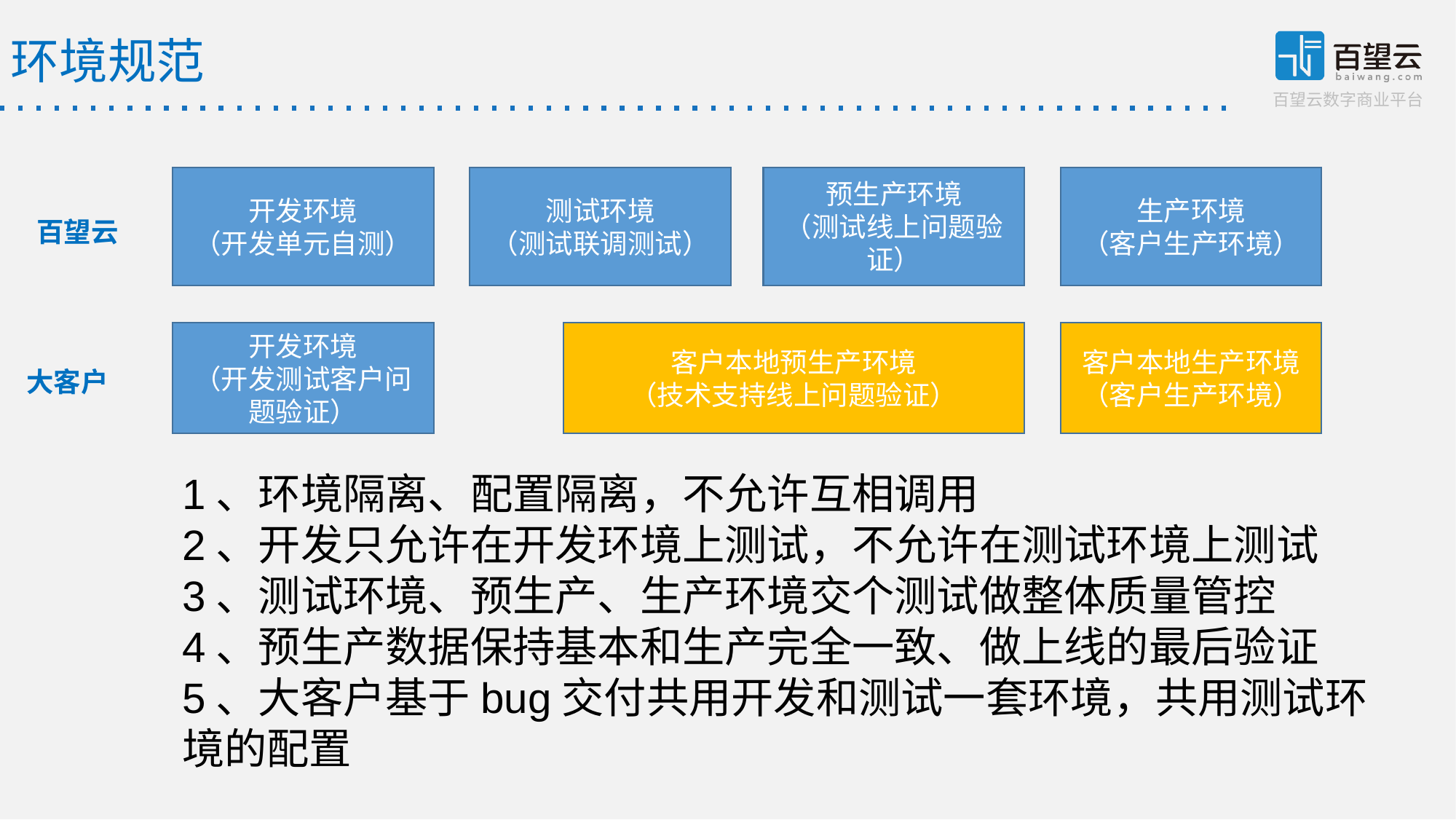

环境规范
开发环境
（开发单元自测）
测试环境
（测试联调测试）
预生产环境
（测试线上问题验证）
生产环境
（客户生产环境）
百望云
开发环境
（开发测试客户问题验证）
客户本地预生产环境
（技术支持线上问题验证）
客户本地生产环境
（客户生产环境）
大客户
1、环境隔离、配置隔离，不允许互相调用
2、开发只允许在开发环境上测试，不允许在测试环境上测试
3、测试环境、预生产、生产环境交个测试做整体质量管控
4、预生产数据保持基本和生产完全一致、做上线的最后验证
5、大客户基于bug交付共用开发和测试一套环境，共用测试环境的配置